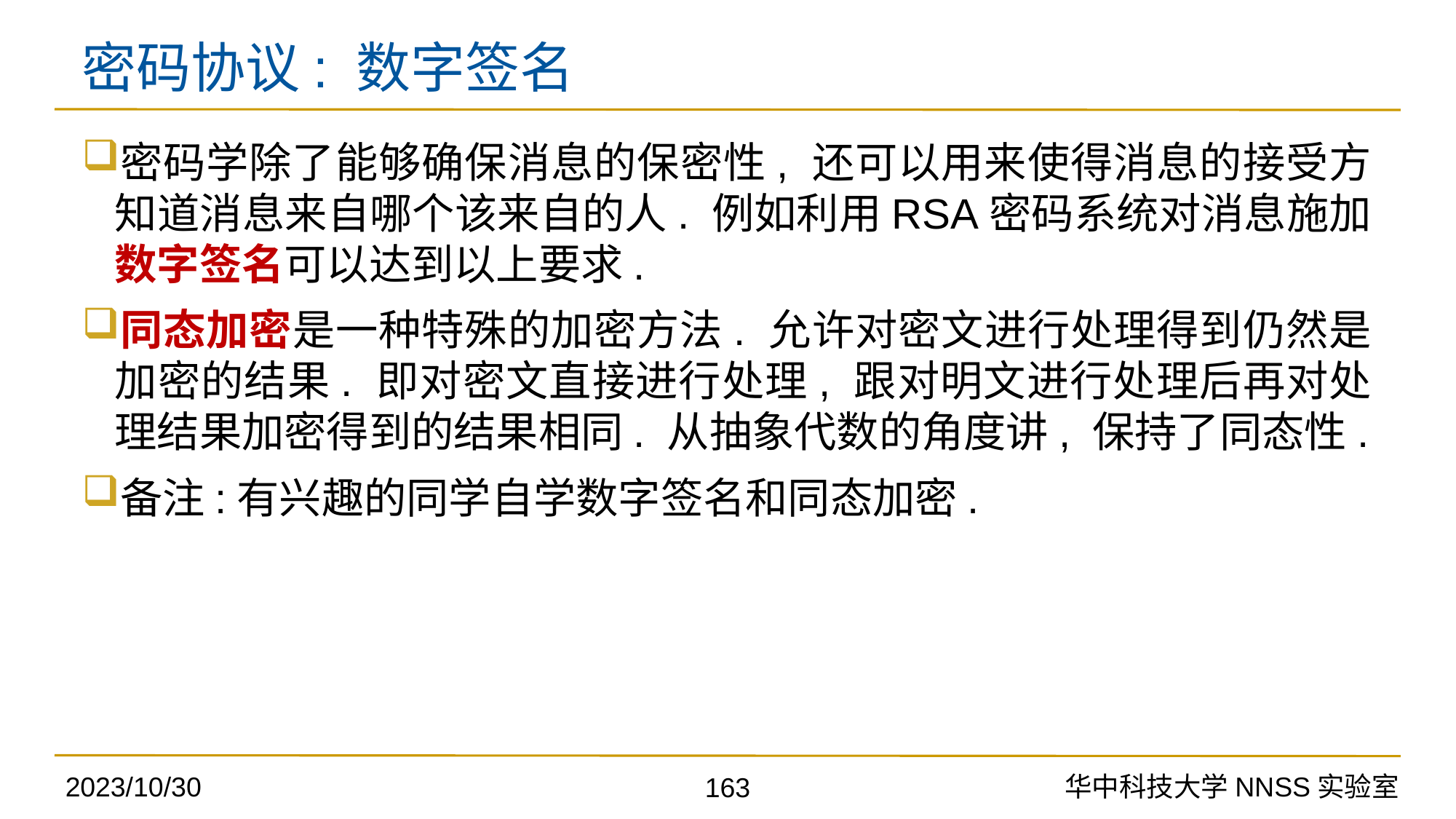

# 密码协议: 数字签名
密码学除了能够确保消息的保密性, 还可以用来使得消息的接受方知道消息来自哪个该来自的人. 例如利用RSA密码系统对消息施加数字签名可以达到以上要求.
同态加密是一种特殊的加密方法. 允许对密文进行处理得到仍然是加密的结果. 即对密文直接进行处理, 跟对明文进行处理后再对处理结果加密得到的结果相同. 从抽象代数的角度讲, 保持了同态性.
备注:有兴趣的同学自学数字签名和同态加密.

2023/10/30
华中科技大学NNSS实验室
163